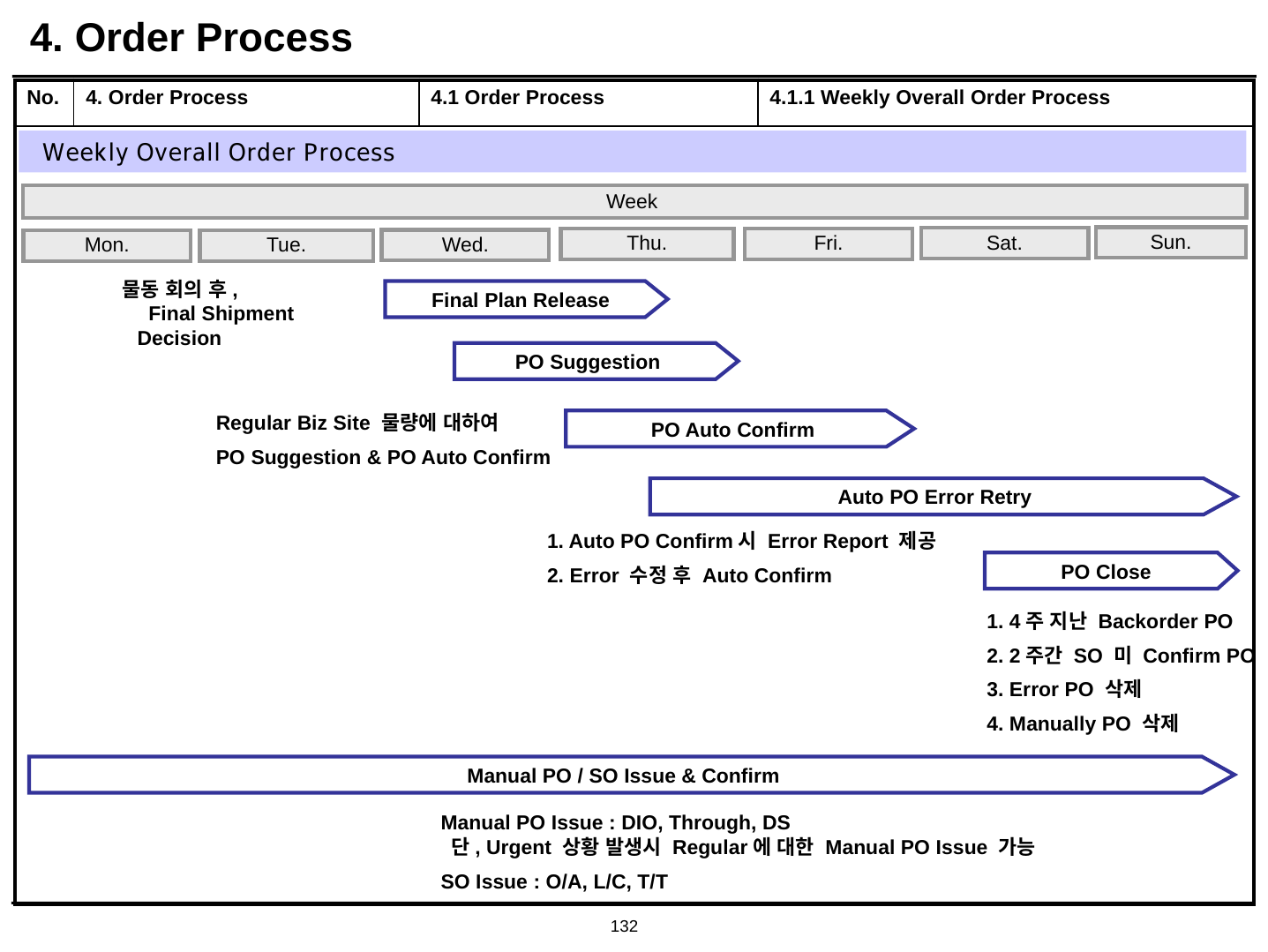

# 4. Order Process
| No. | 4. Order Process | 4.1 Order Process | 4.1.1 Weekly Overall Order Process |
| --- | --- | --- | --- |
|  |  |  |  |
Weekly Overall Order Process
Week
Sun.
Sat.
Thu.
Fri.
Wed.
Mon.
Tue.
          물동 회의 후,                           Final Shipment Decision
Final Plan Release
PO Suggestion
Regular Biz Site 물량에 대하여
PO Suggestion & PO Auto Confirm
PO Auto Confirm
Auto PO Error Retry
1. Auto PO Confirm시 Error Report 제공
2. Error 수정 후 Auto Confirm
PO Close
1. 4주 지난 Backorder PO
2. 2주간 SO 미 Confirm PO
3. Error PO 삭제
4. Manually PO 삭제
Manual PO / SO Issue & Confirm
Manual PO Issue : DIO, Through, DS                                                                    단, Urgent 상황 발생시 Regular에 대한 Manual PO Issue 가능
SO Issue : O/A, L/C, T/T
132